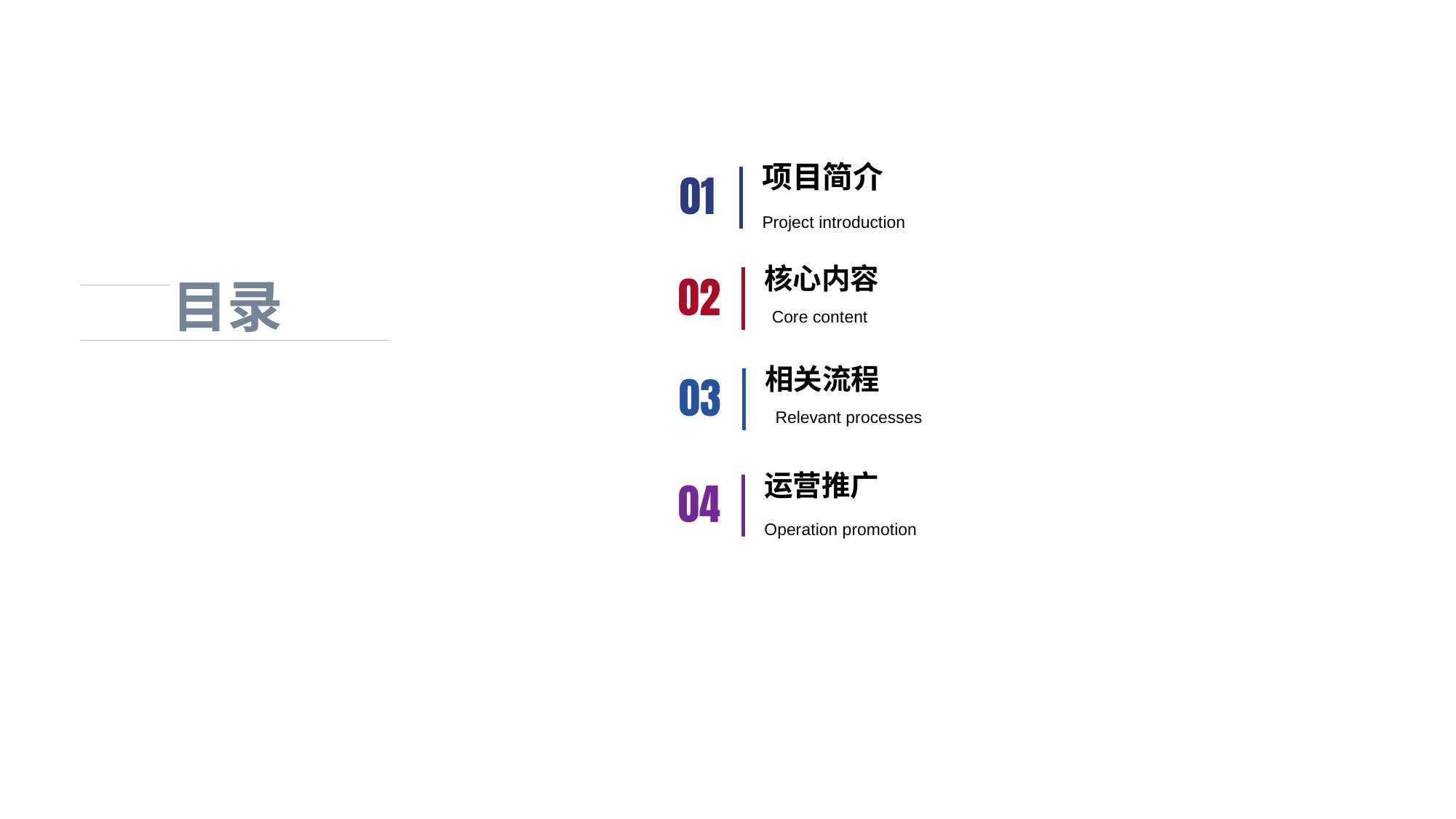

项目简介
01
Project introduction
核心内容
目录
02
Core content
相关流程
03
Relevant processes
运营推广
04
Operation promotion